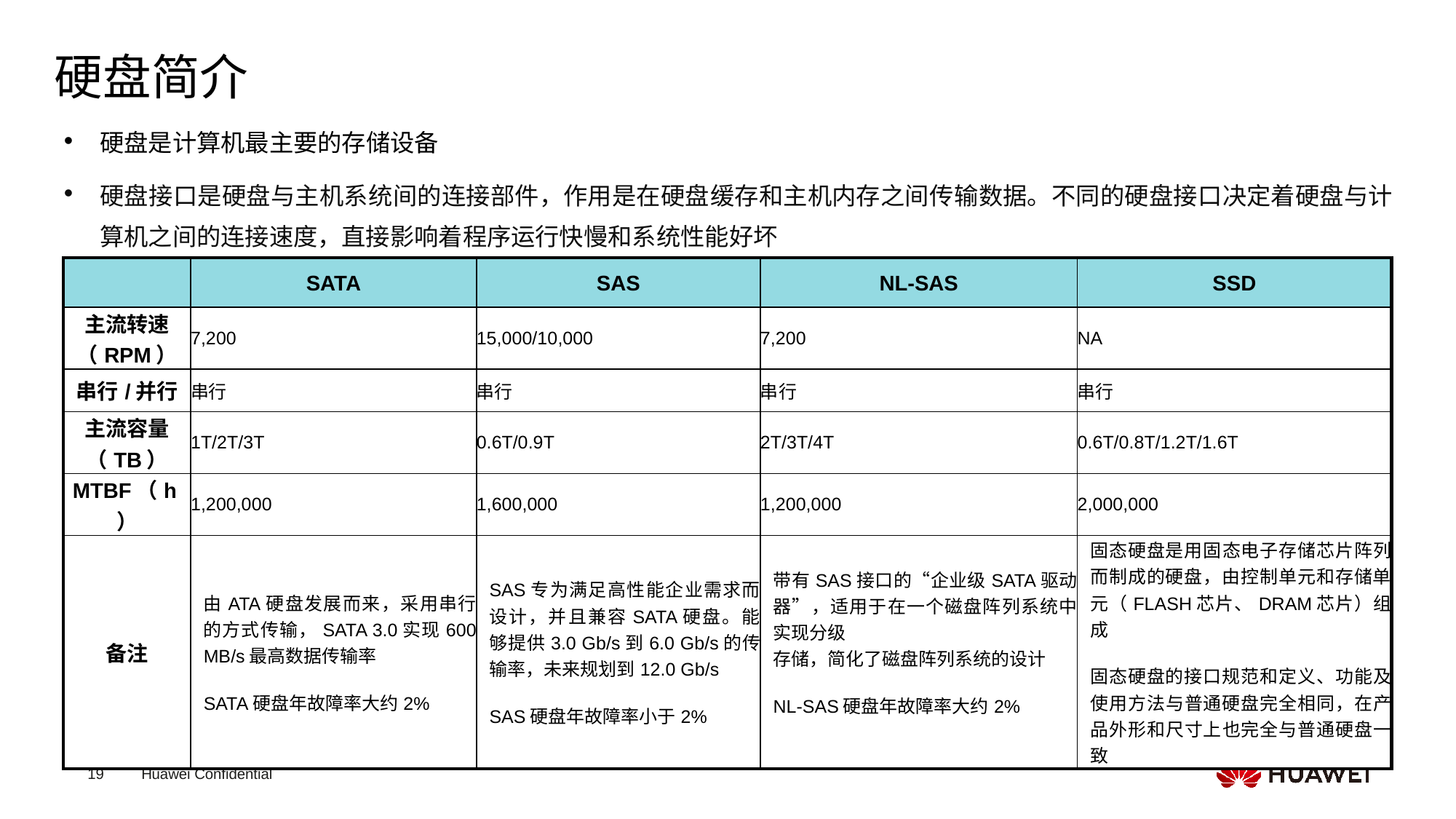

# 硬盘简介
硬盘是计算机最主要的存储设备
硬盘接口是硬盘与主机系统间的连接部件，作用是在硬盘缓存和主机内存之间传输数据。不同的硬盘接口决定着硬盘与计算机之间的连接速度，直接影响着程序运行快慢和系统性能好坏

|  | SATA | SAS | NL-SAS | SSD |
| --- | --- | --- | --- | --- |
| 主流转速（RPM） | 7,200 | 15,000/10,000 | 7,200 | NA |
| 串行/并行 | 串行 | 串行 | 串行 | 串行 |
| 主流容量（TB） | 1T/2T/3T | 0.6T/0.9T | 2T/3T/4T | 0.6T/0.8T/1.2T/1.6T |
| MTBF（h） | 1,200,000 | 1,600,000 | 1,200,000 | 2,000,000 |
| 备注 | 由ATA硬盘发展而来，采用串行的方式传输，SATA 3.0实现600 MB/s最高数据传输率 SATA硬盘年故障率大约2% | SAS专为满足高性能企业需求而设计，并且兼容SATA硬盘。能够提供3.0 Gb/s到6.0 Gb/s的传输率，未来规划到12.0 Gb/s SAS硬盘年故障率小于2% | 带有SAS接口的“企业级SATA驱动器”，适用于在一个磁盘阵列系统中实现分级 存储，简化了磁盘阵列系统的设计 NL-SAS硬盘年故障率大约2% | 固态硬盘是用固态电子存储芯片阵列而制成的硬盘，由控制单元和存储单元（FLASH芯片、DRAM芯片）组成 固态硬盘的接口规范和定义、功能及使用方法与普通硬盘完全相同，在产品外形和尺寸上也完全与普通硬盘一致 |